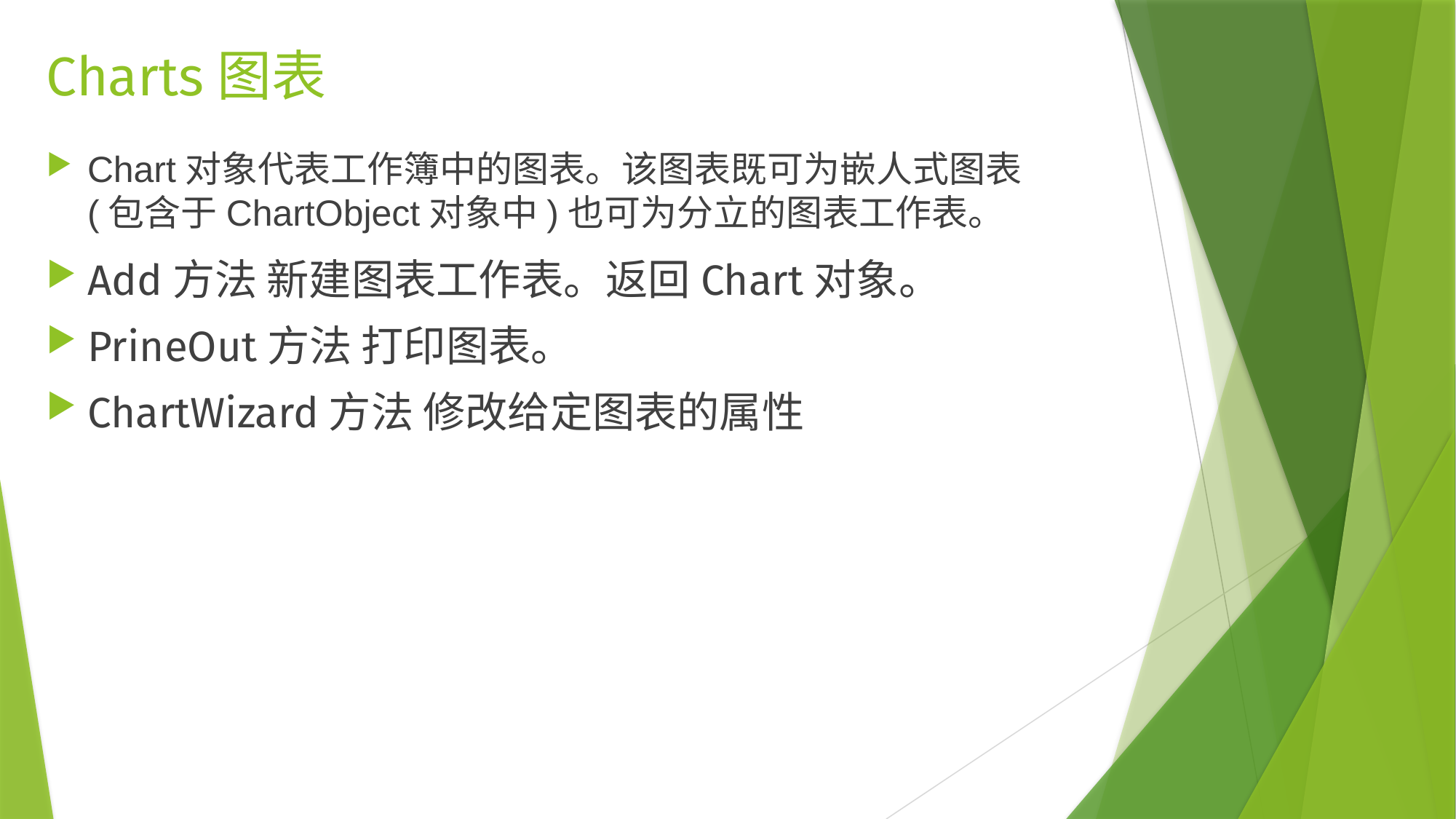

# Charts图表
Chart对象代表工作簿中的图表。该图表既可为嵌人式图表(包含于ChartObject对象中)也可为分立的图表工作表。
Add方法 新建图表工作表。返回Chart对象。
PrineOut方法 打印图表。
ChartWizard方法 修改给定图表的属性